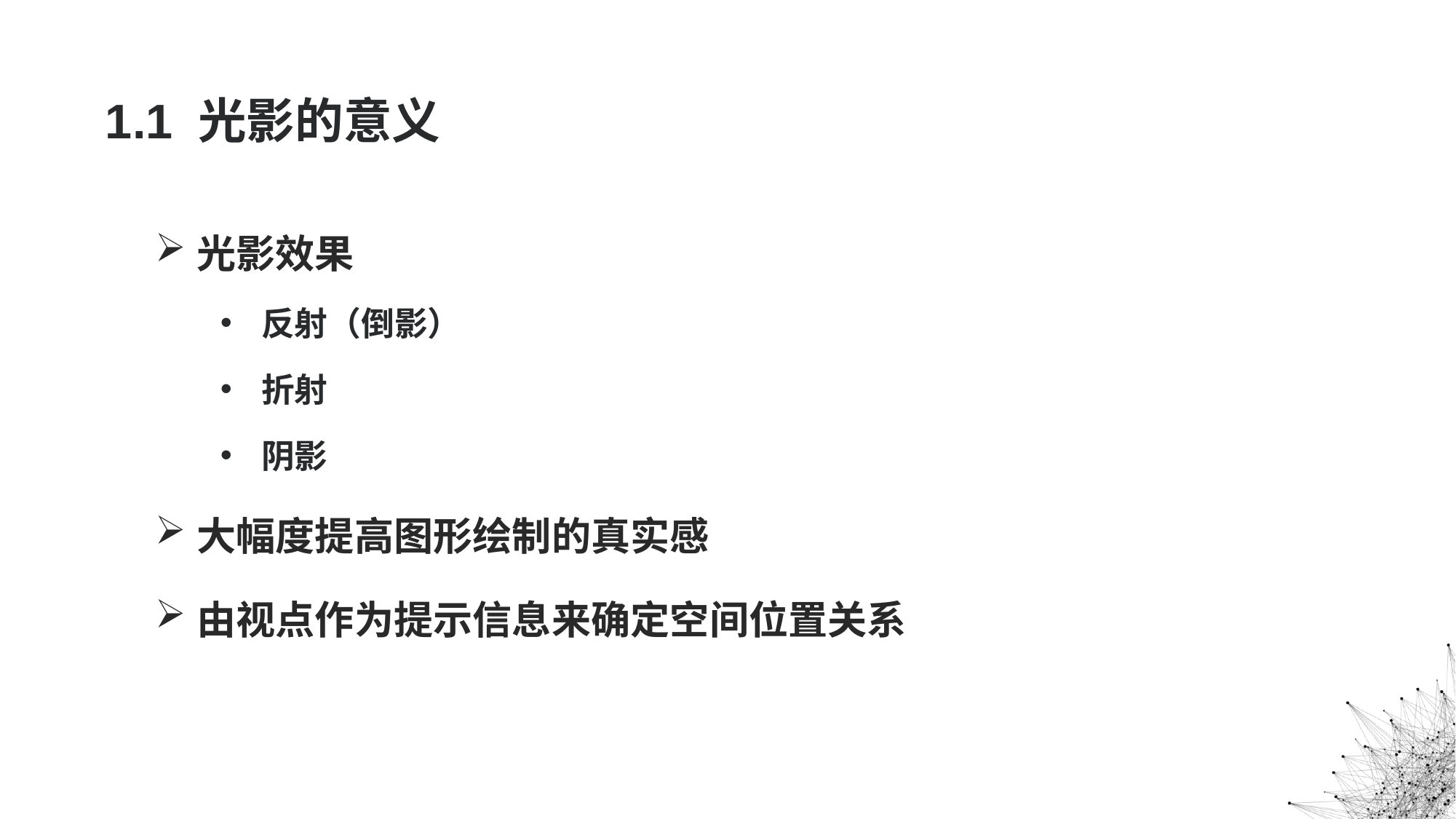

# 1.1 光影的意义
光影效果
反射（倒影）
折射
阴影
大幅度提高图形绘制的真实感
由视点作为提示信息来确定空间位置关系